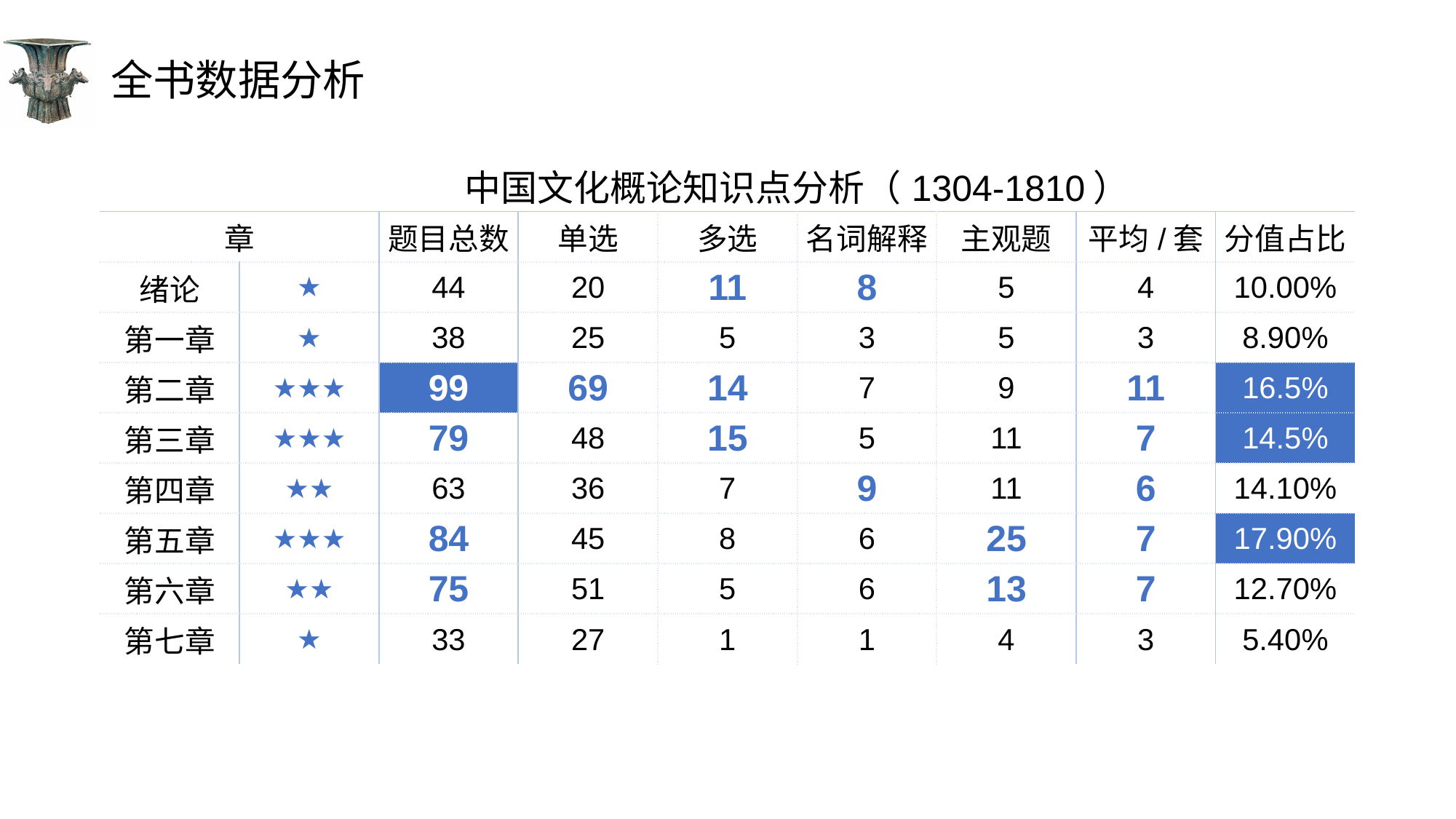

# 全书数据分析
|  | 中国文化概论知识点分析（1304-1810） |  |  |  |  |  |  |  |
| --- | --- | --- | --- | --- | --- | --- | --- | --- |
| 章 |  | 题目总数 | 单选 | 多选 | 名词解释 | 主观题 | 平均/套 | 分值占比 |
| 绪论 | ★ | 44 | 20 | 11 | 8 | 5 | 4 | 10.00% |
| 第一章 | ★ | 38 | 25 | 5 | 3 | 5 | 3 | 8.90% |
| 第二章 | ★★★ | 99 | 69 | 14 | 7 | 9 | 11 | 16.5% |
| 第三章 | ★★★ | 79 | 48 | 15 | 5 | 11 | 7 | 14.5% |
| 第四章 | ★★ | 63 | 36 | 7 | 9 | 11 | 6 | 14.10% |
| 第五章 | ★★★ | 84 | 45 | 8 | 6 | 25 | 7 | 17.90% |
| 第六章 | ★★ | 75 | 51 | 5 | 6 | 13 | 7 | 12.70% |
| 第七章 | ★ | 33 | 27 | 1 | 1 | 4 | 3 | 5.40% |
4